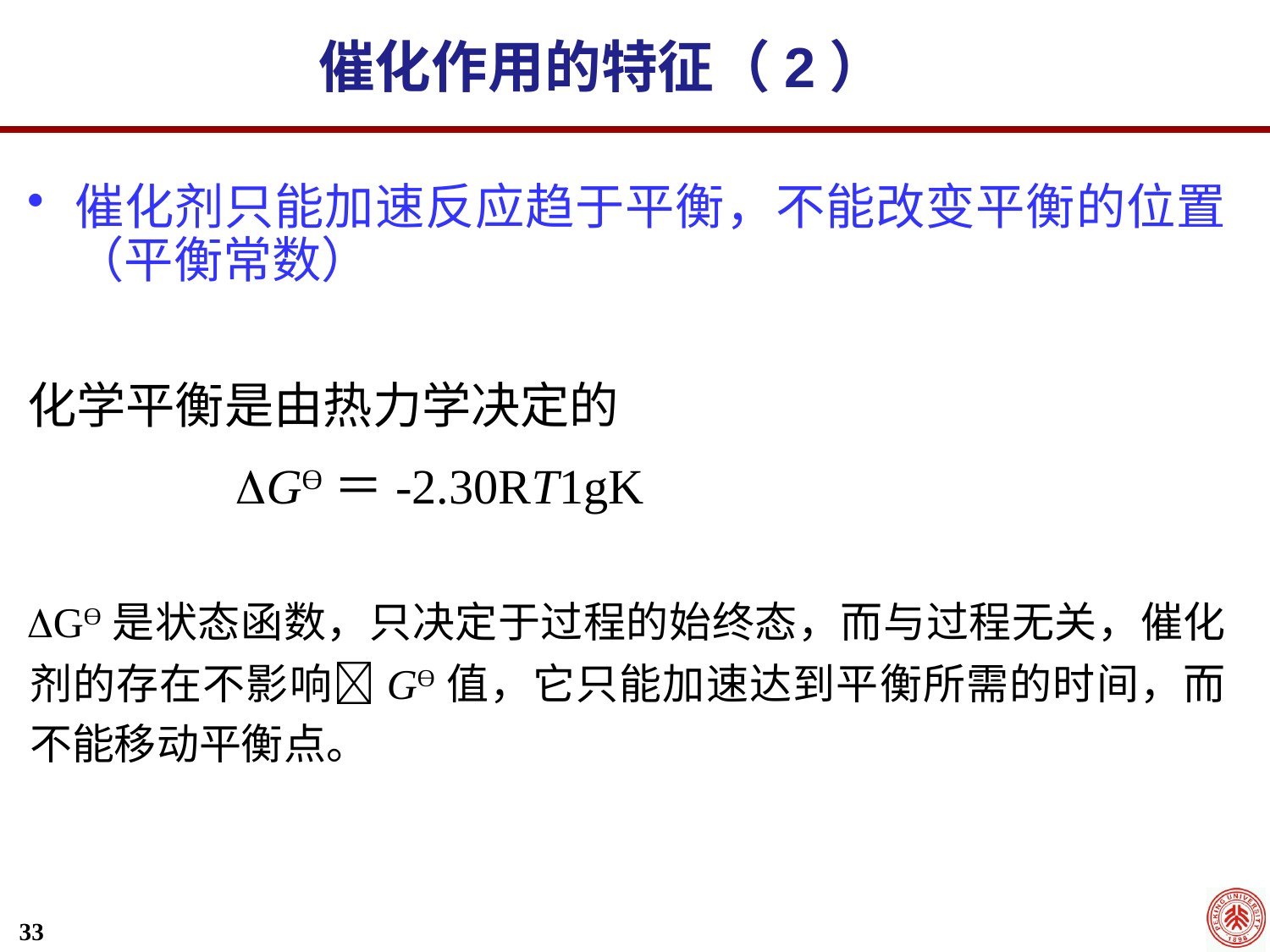

催化作用的特征（2）

催化剂只能加速反应趋于平衡，不能改变平衡的位置（平衡常数）

化学平衡是由热力学决定的
                 ΔGϴ＝-2.30RT1gK

ΔGϴ是状态函数，只决定于过程的始终态，而与过程无关，催化剂的存在不影响ΔGϴ值，它只能加速达到平衡所需的时间，而不能移动平衡点。
33